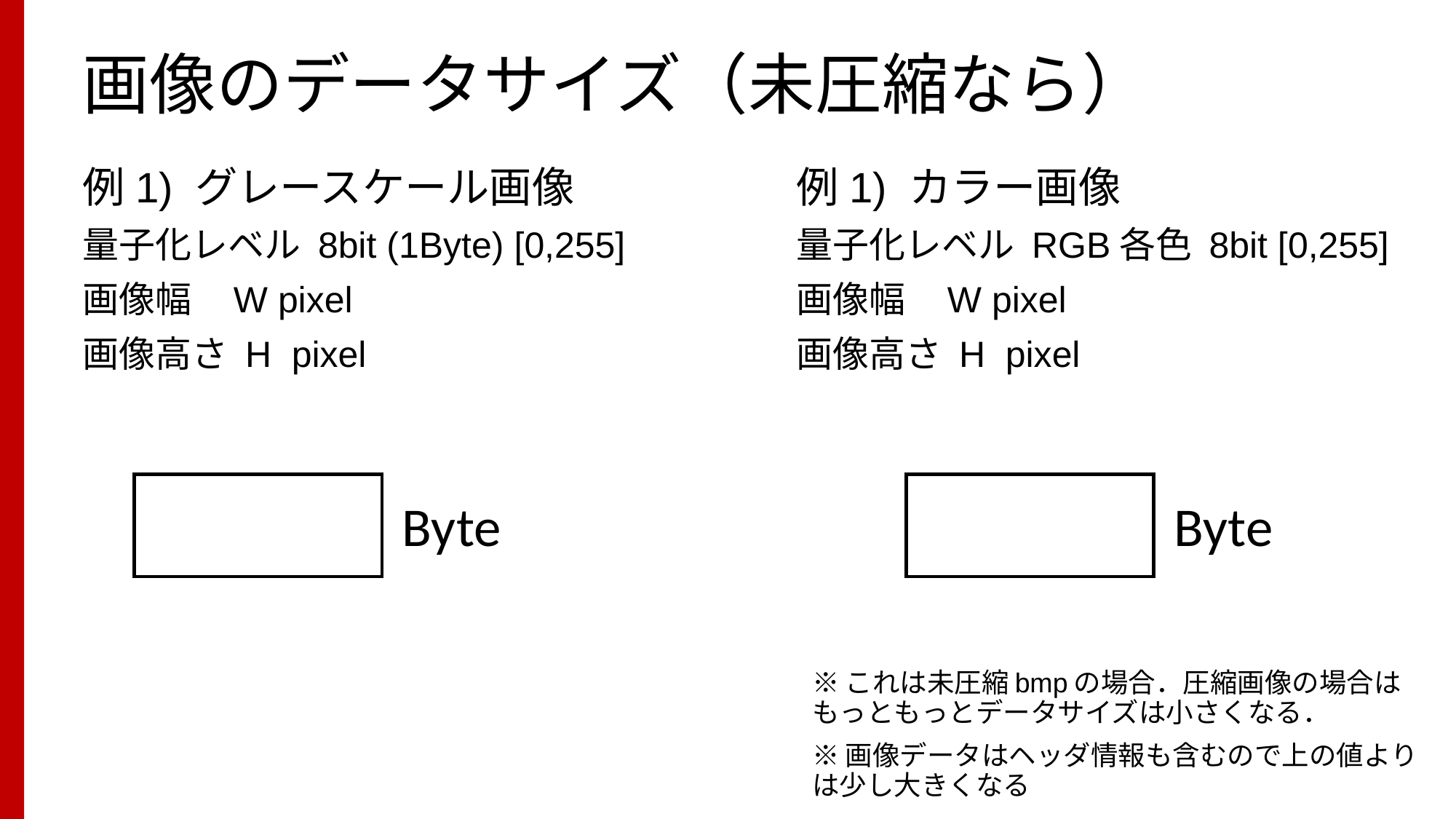

# 画像のデータサイズ（未圧縮なら）
例1) グレースケール画像
量子化レベル 8bit (1Byte) [0,255]
画像幅    W pixel
画像高さ H  pixel

例1) カラー画像
量子化レベル RGB各色 8bit [0,255]
画像幅    W pixel
画像高さ H  pixel

Byte
Byte
※これは未圧縮bmpの場合．圧縮画像の場合はもっともっとデータサイズは小さくなる．
※画像データはヘッダ情報も含むので上の値よりは少し大きくなる